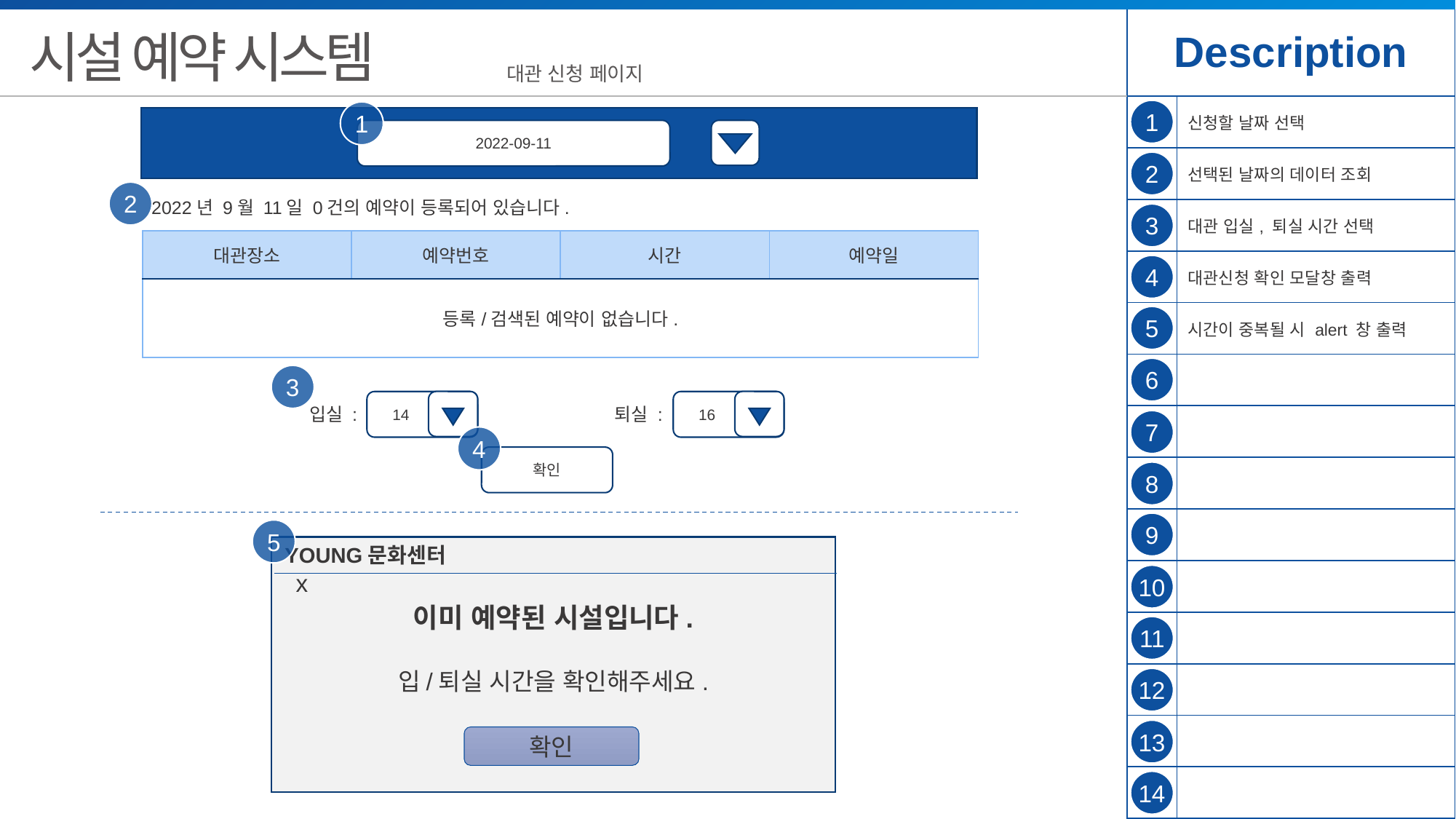

| Description |  |
| --- | --- |
|  | 신청할 날짜 선택 |
|  | 선택된 날짜의 데이터 조회 |
|  | 대관 입실, 퇴실 시간 선택 |
|  | 대관신청 확인 모달창 출력 |
|  | 시간이 중복될 시 alert 창 출력 |
|  |  |
|  |  |
|  |  |
|  |  |
|  |  |
|  |  |
|  |  |
|  |  |
|  |  |
시설 예약 시스템
대관 신청 페이지
1
1

2022-09-11

2
2
2022년 9월 11일 0건의 예약이 등록되어 있습니다.
3
| 대관장소 | 예약번호 | 시간 | 예약일 |
| --- | --- | --- | --- |
| 등록/검색된 예약이 없습니다. |  |  |  |
4
5
6
3
   14

   16

입실 :
퇴실 :

7
4
확인
8
9
5

이미 예약된 시설입니다.

입/퇴실 시간을 확인해주세요.

YOUNG문화센터		  	                   x
10
11
12
13
확인
14